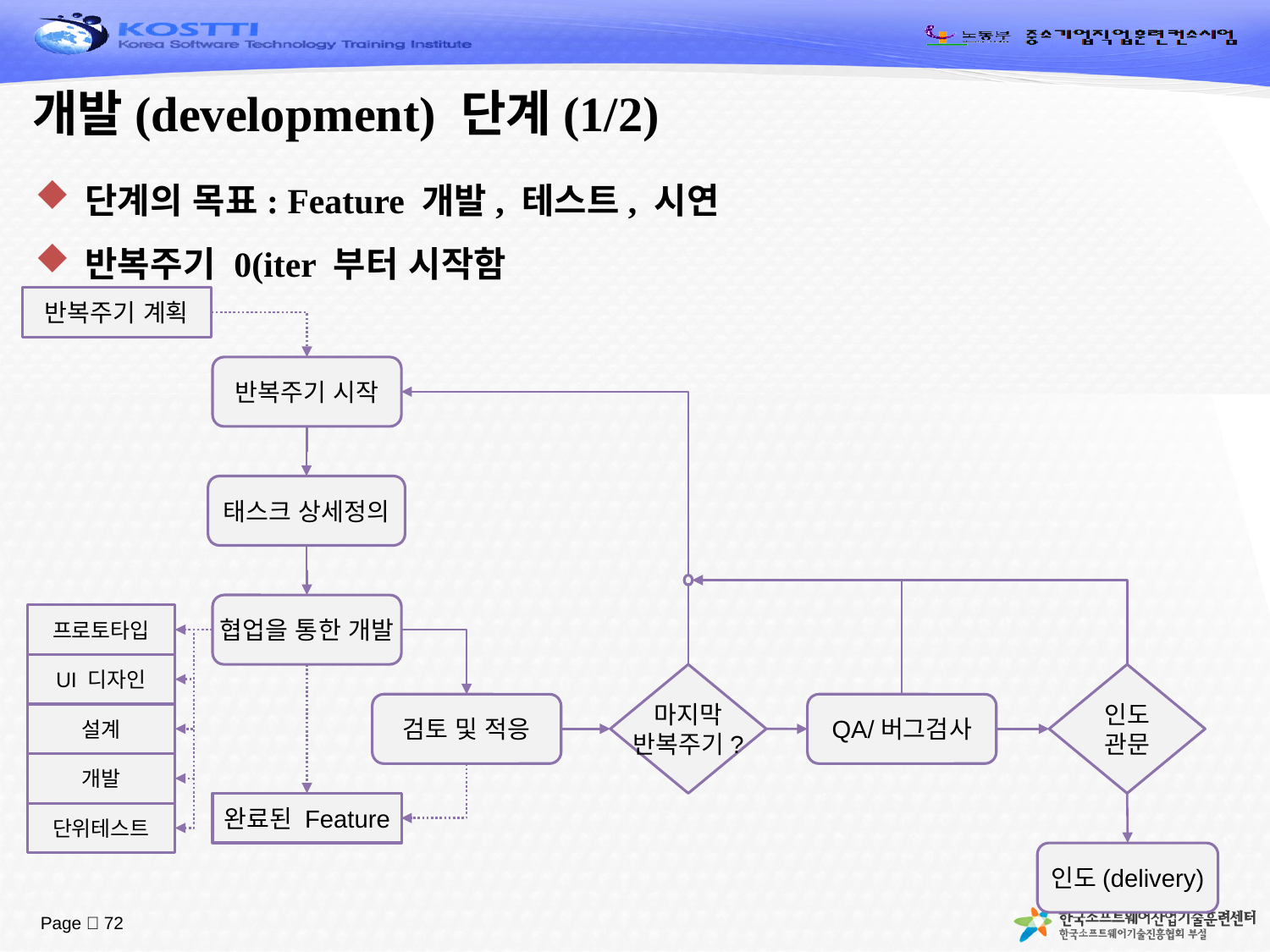

# 개발(development) 단계(1/2)
단계의 목표: Feature 개발, 테스트, 시연
반복주기 0(iter 부터 시작함
반복주기 계획
반복주기 시작
태스크 상세정의

협업을 통한 개발
프로토타입
UI 디자인
마지막
반복주기?
인도
관문
검토 및 적응
QA/버그검사
설계
개발
완료된 Feature
단위테스트
인도(delivery)